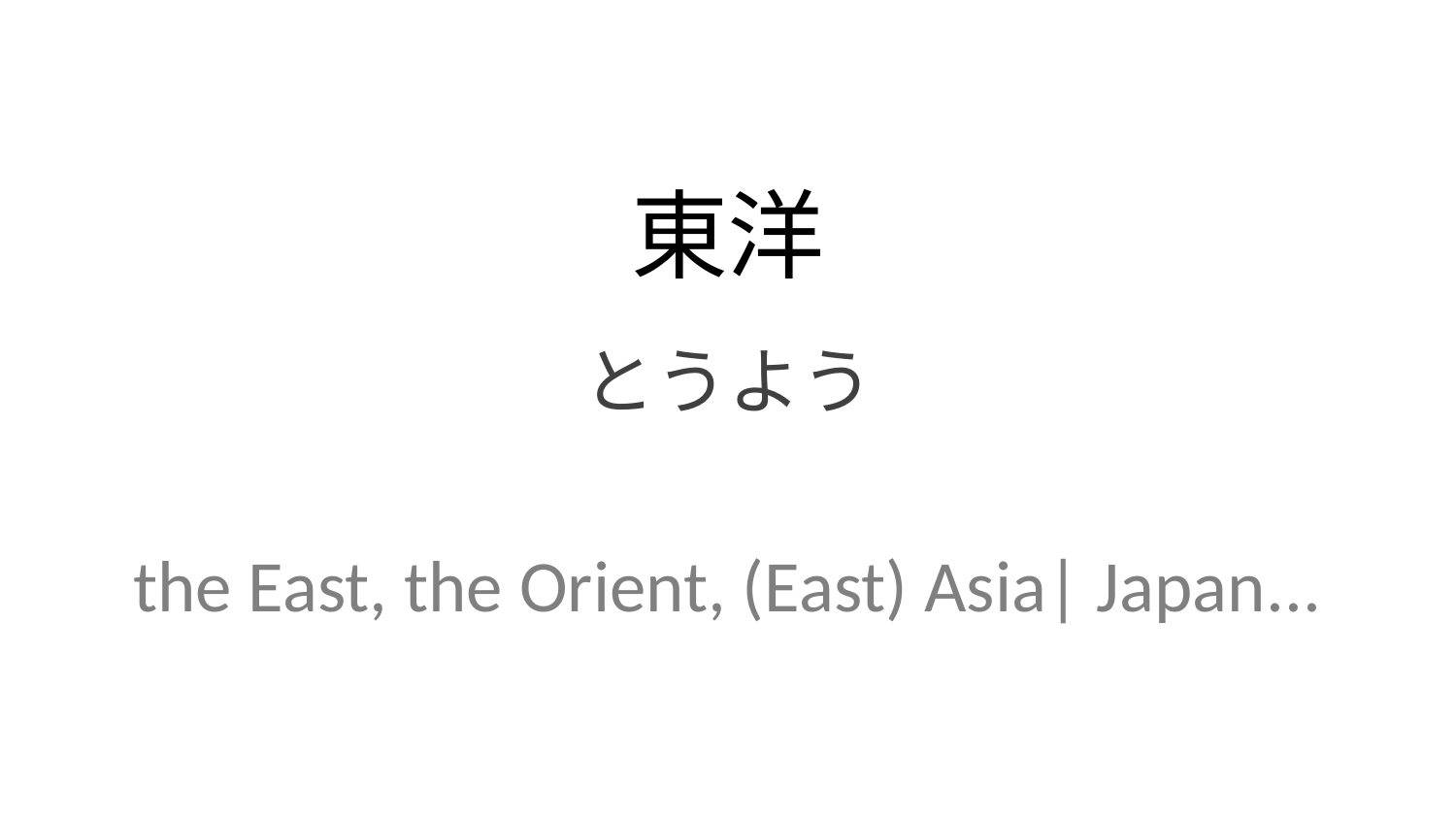

東洋

とうよう
the East, the Orient, (East) Asia| Japan...